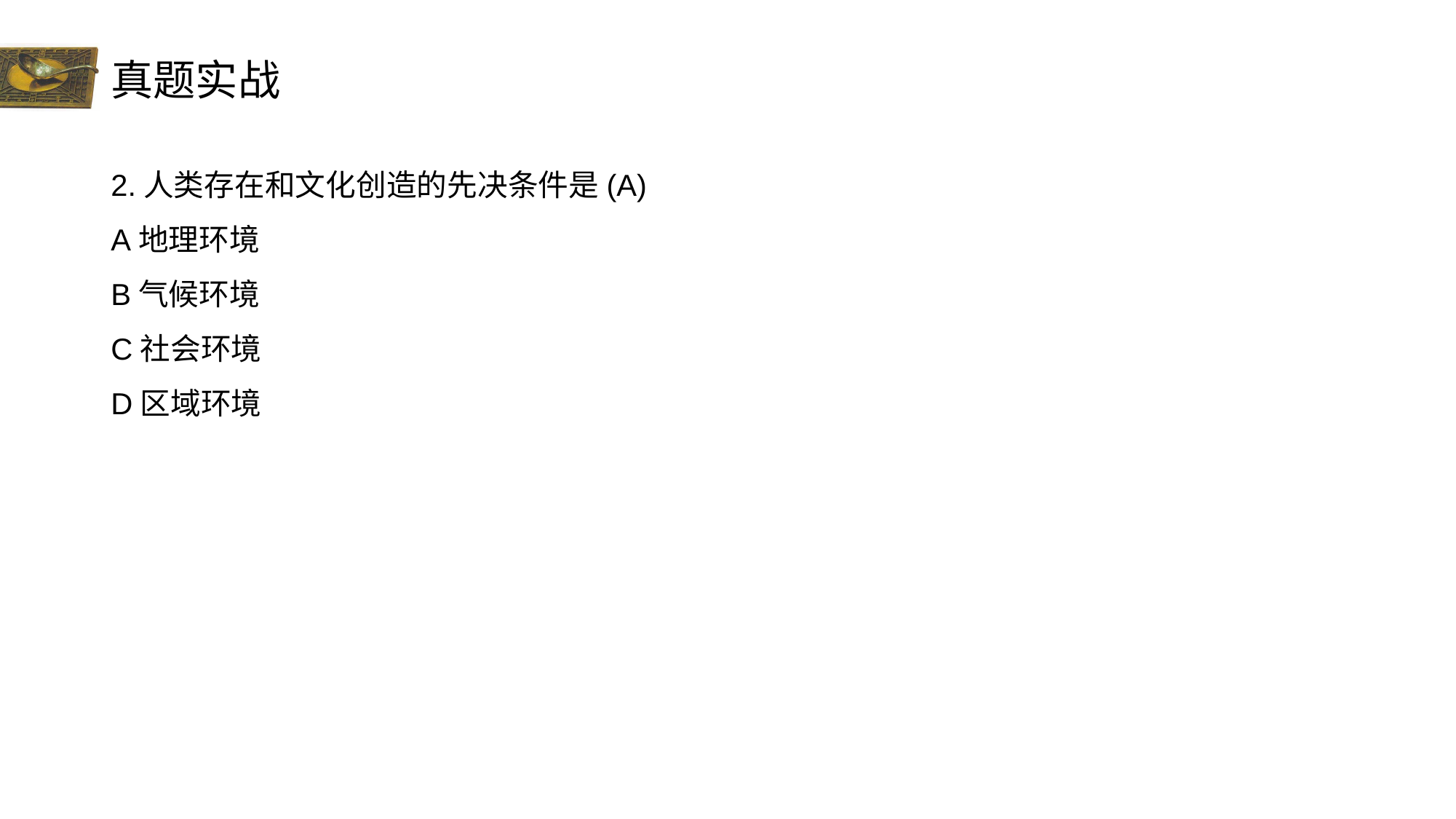

# 真题实战
2.人类存在和文化创造的先决条件是(A)
A地理环境
B气候环境
C社会环境
D区域环境

11